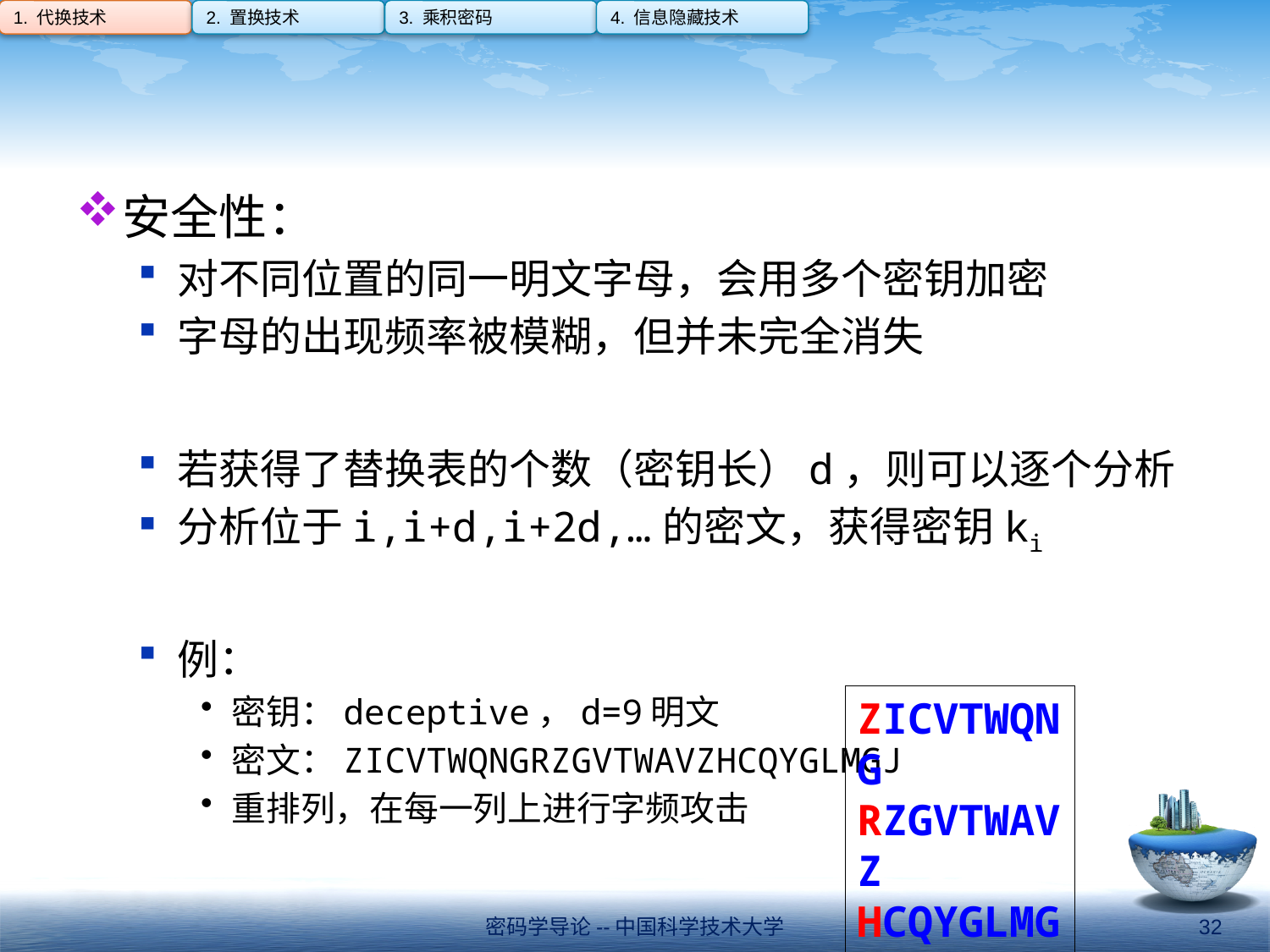

1. 代换技术
2. 置换技术
3. 乘积密码
4. 信息隐藏技术
#
安全性：
对不同位置的同一明文字母，会用多个密钥加密
字母的出现频率被模糊，但并未完全消失

若获得了替换表的个数（密钥长）d，则可以逐个分析
分析位于i,i+d,i+2d,…的密文，获得密钥ki

例：
密钥：deceptive，d=9明文
密文：ZICVTWQNGRZGVTWAVZHCQYGLMGJ
重排列，在每一列上进行字频攻击
ZICVTWQNG
RZGVTWAVZ
HCQYGLMGJ
密码学导论--中国科学技术大学
32